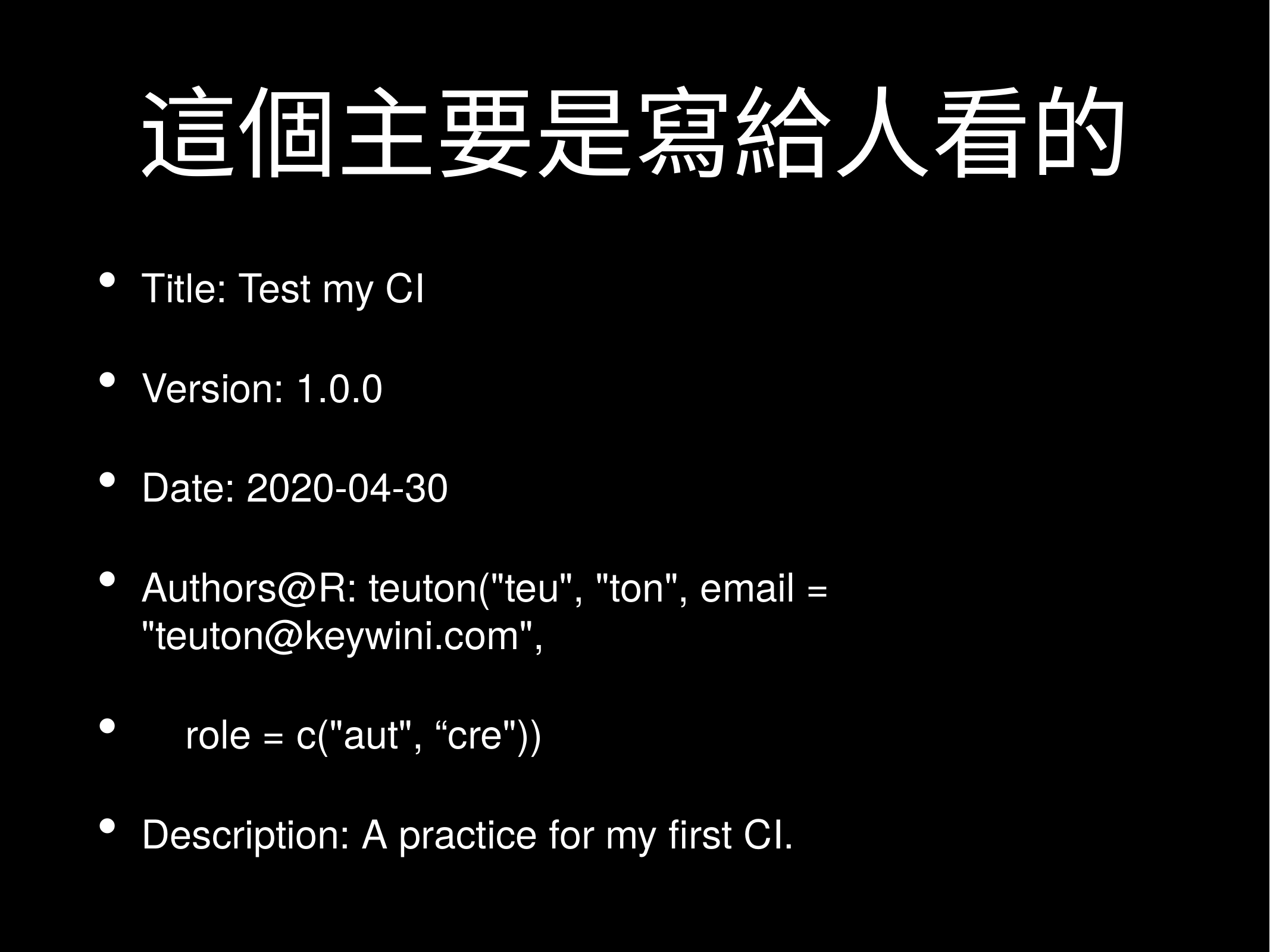

# 這個主要是寫給人看的
Title: Test my CI
Version: 1.0.0
Date: 2020-04-30
Authors@R: teuton("teu", "ton", email = "teuton@keywini.com",
    role = c("aut", “cre"))
Description: A practice for my first CI.